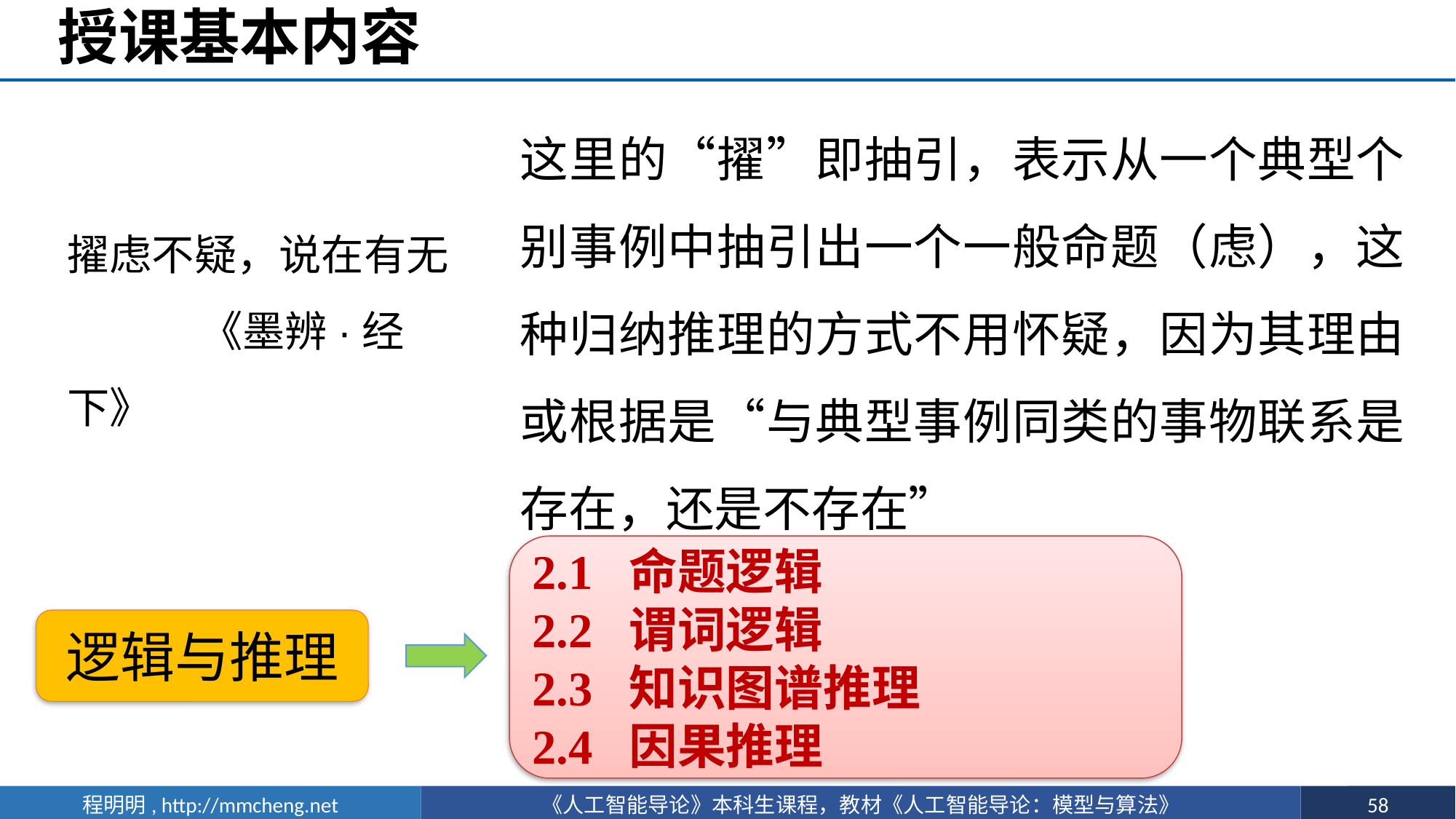

# 授课基本内容

这里的“擢”即抽引，表示从一个典型个别事例中抽引出一个一般命题（虑），这种归纳推理的方式不用怀疑，因为其理由或根据是“与典型事例同类的事物联系是存在，还是不存在”
擢虑不疑，说在有无
             《墨辨·经下》
2.1  命题逻辑
2.2  谓词逻辑
2.3  知识图谱推理
2.4  因果推理
逻辑与推理